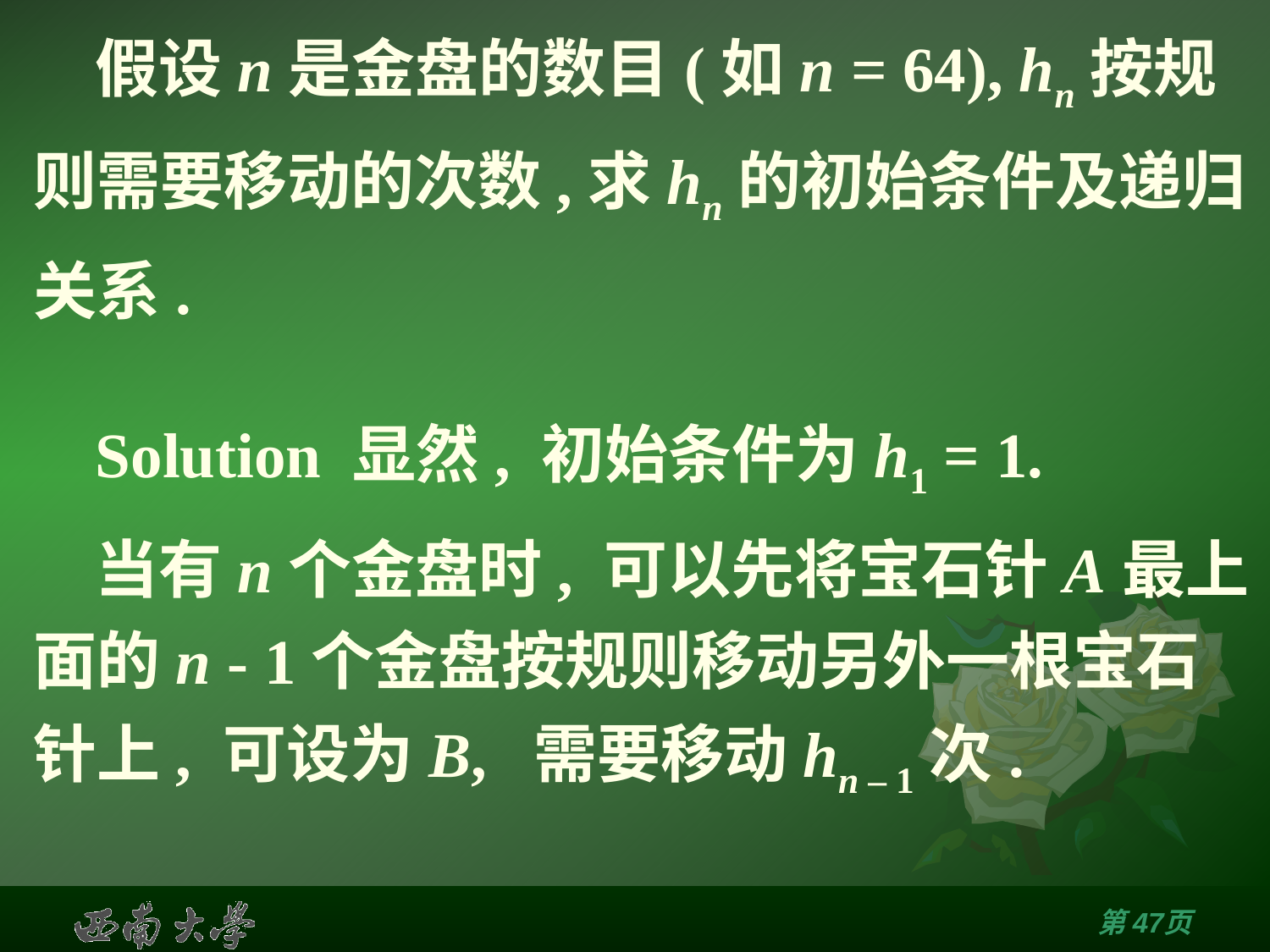

# 假设n是金盘的数目(如n = 64), hn按规则需要移动的次数,求hn的初始条件及递归关系.

Solution 显然, 初始条件为h1 = 1.
当有n个金盘时, 可以先将宝石针A最上面的n - 1个金盘按规则移动另外一根宝石针上, 可设为B,  需要移动hn – 1次.
第47页